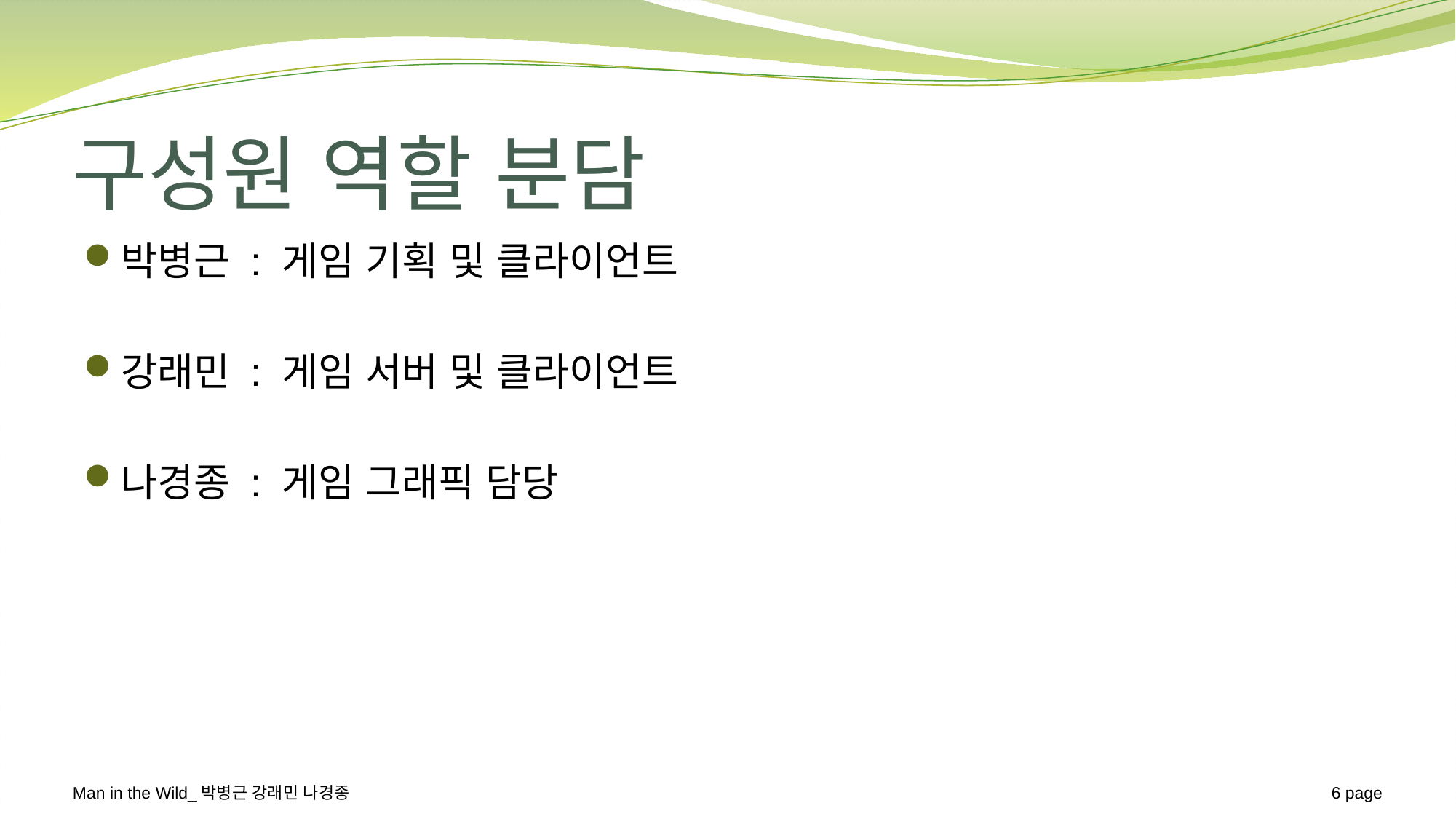

# 구성원 역할 분담
박병근 : 게임 기획 및 클라이언트

강래민 : 게임 서버 및 클라이언트

나경종 : 게임 그래픽 담당
Man in the Wild_박병근 강래민 나경종
6 page